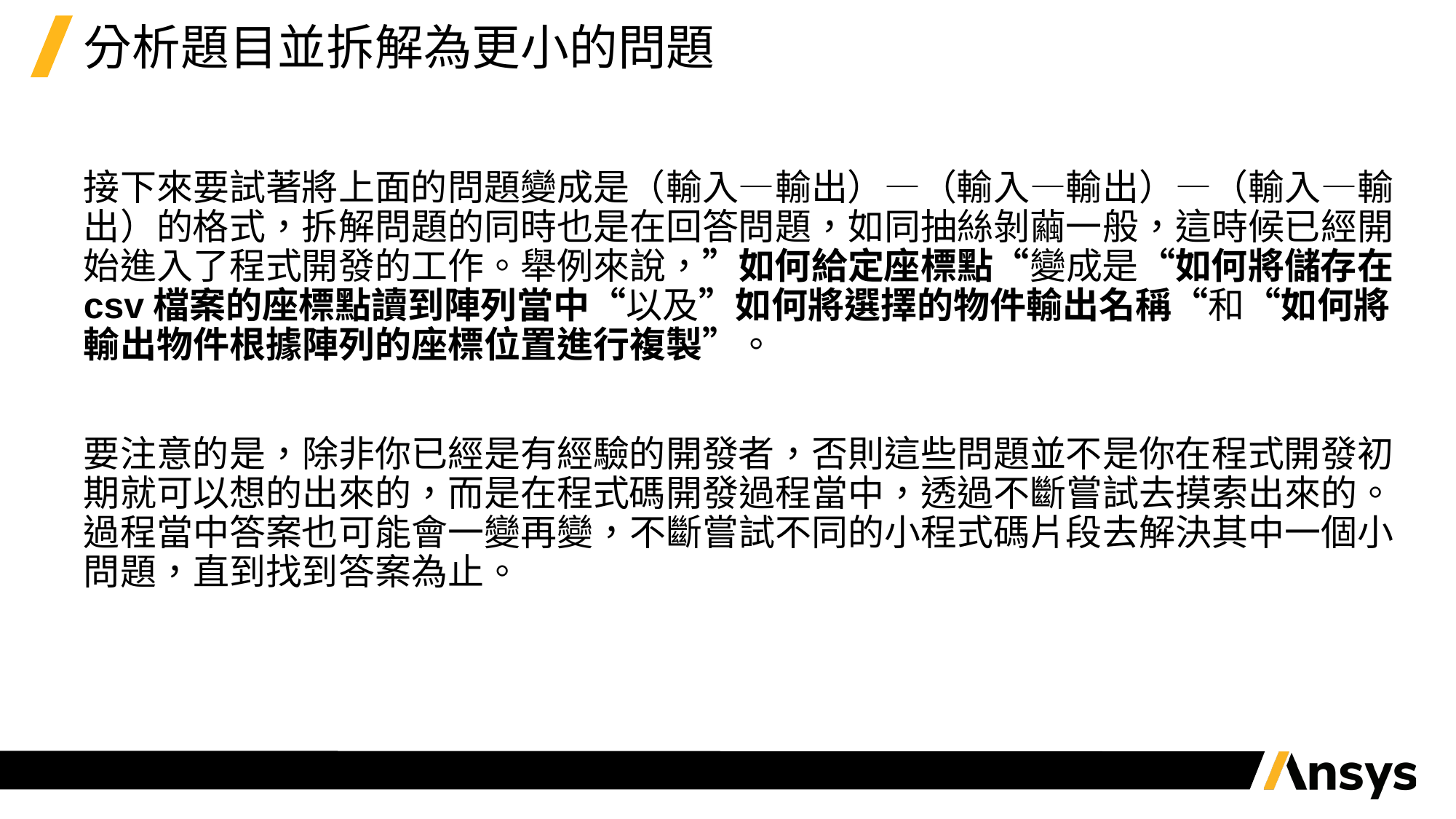

# 分析題目並拆解為更小的問題
接下來要試著將上面的問題變成是（輸入—輸出）—（輸入—輸出）—（輸入—輸出）的格式，拆解問題的同時也是在回答問題，如同抽絲剝繭一般，這時候已經開始進入了程式開發的工作。舉例來說，”如何給定座標點“變成是“如何將儲存在csv檔案的座標點讀到陣列當中“以及”如何將選擇的物件輸出名稱“和“如何將輸出物件根據陣列的座標位置進行複製”。

要注意的是，除非你已經是有經驗的開發者，否則這些問題並不是你在程式開發初期就可以想的出來的，而是在程式碼開發過程當中，透過不斷嘗試去摸索出來的。過程當中答案也可能會一變再變，不斷嘗試不同的小程式碼片段去解決其中一個小問題，直到找到答案為止。